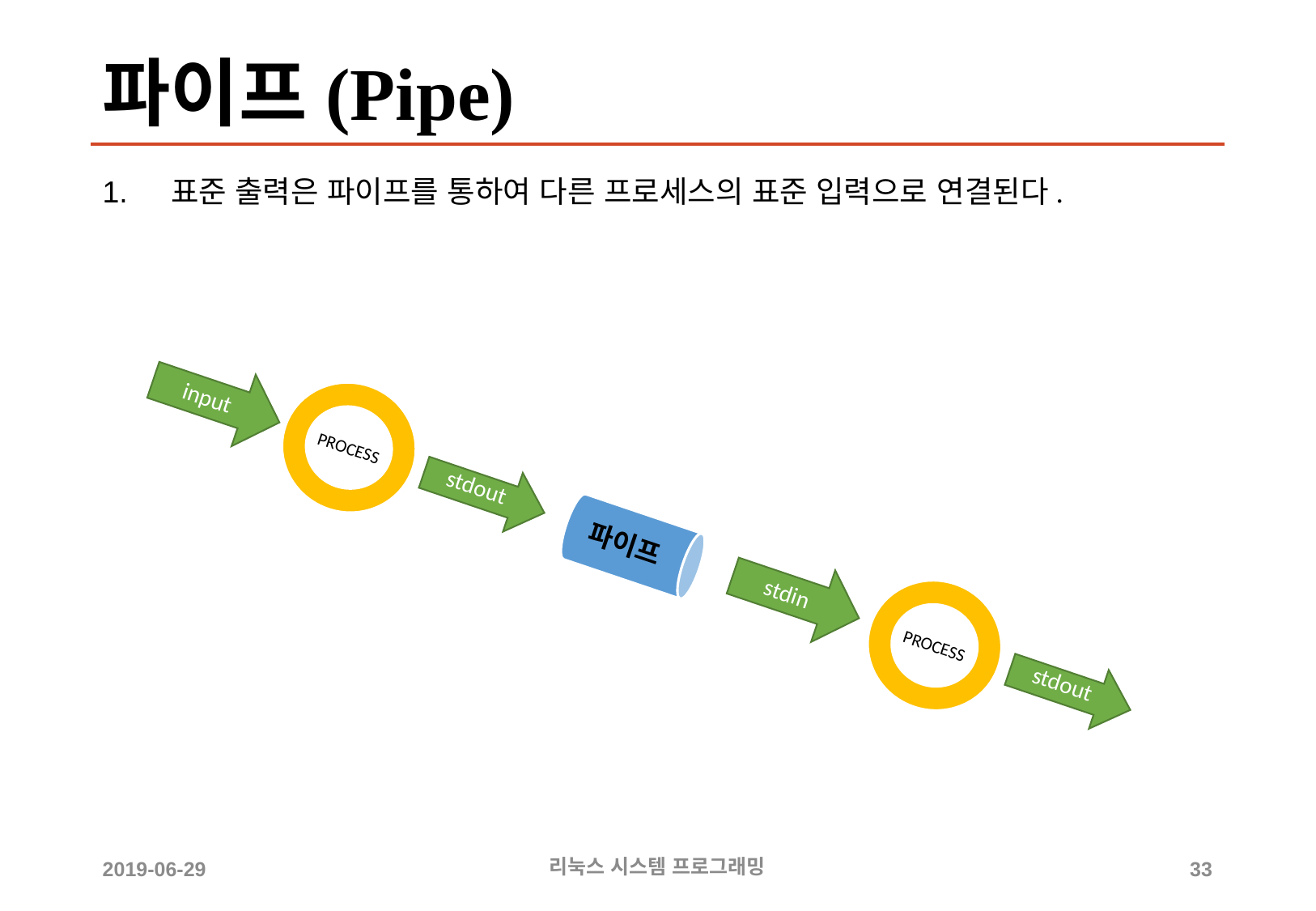

# 파이프(Pipe)
표준 출력은 파이프를 통하여 다른 프로세스의 표준 입력으로 연결된다.
PROCESS
input
stdout
PROCESS
stdin
stdout

파이프
2019-06-29
리눅스 시스템 프로그래밍
33